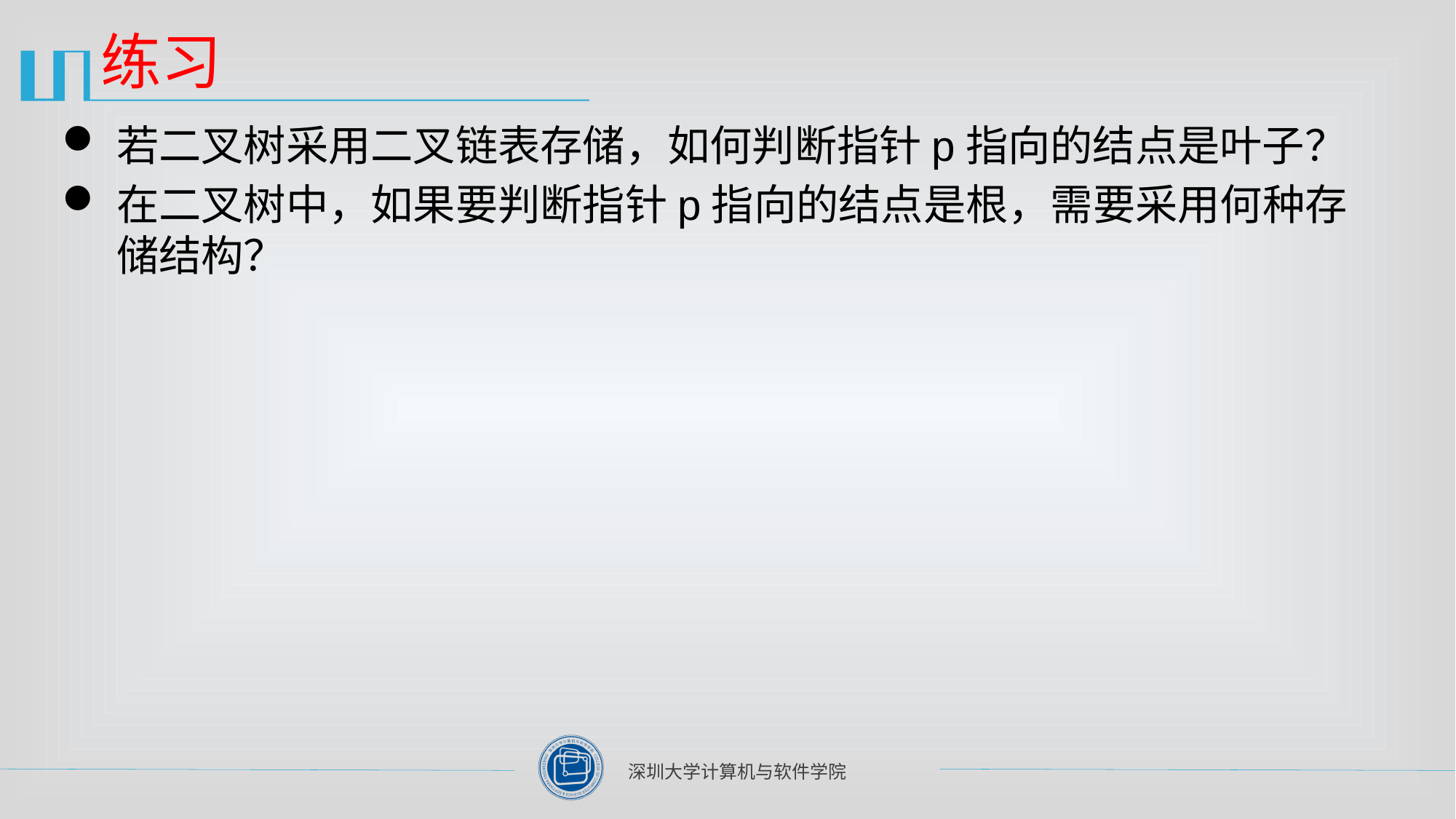

# 练习
若二叉树采用二叉链表存储，如何判断指针p指向的结点是叶子？
在二叉树中，如果要判断指针p指向的结点是根，需要采用何种存储结构？

27